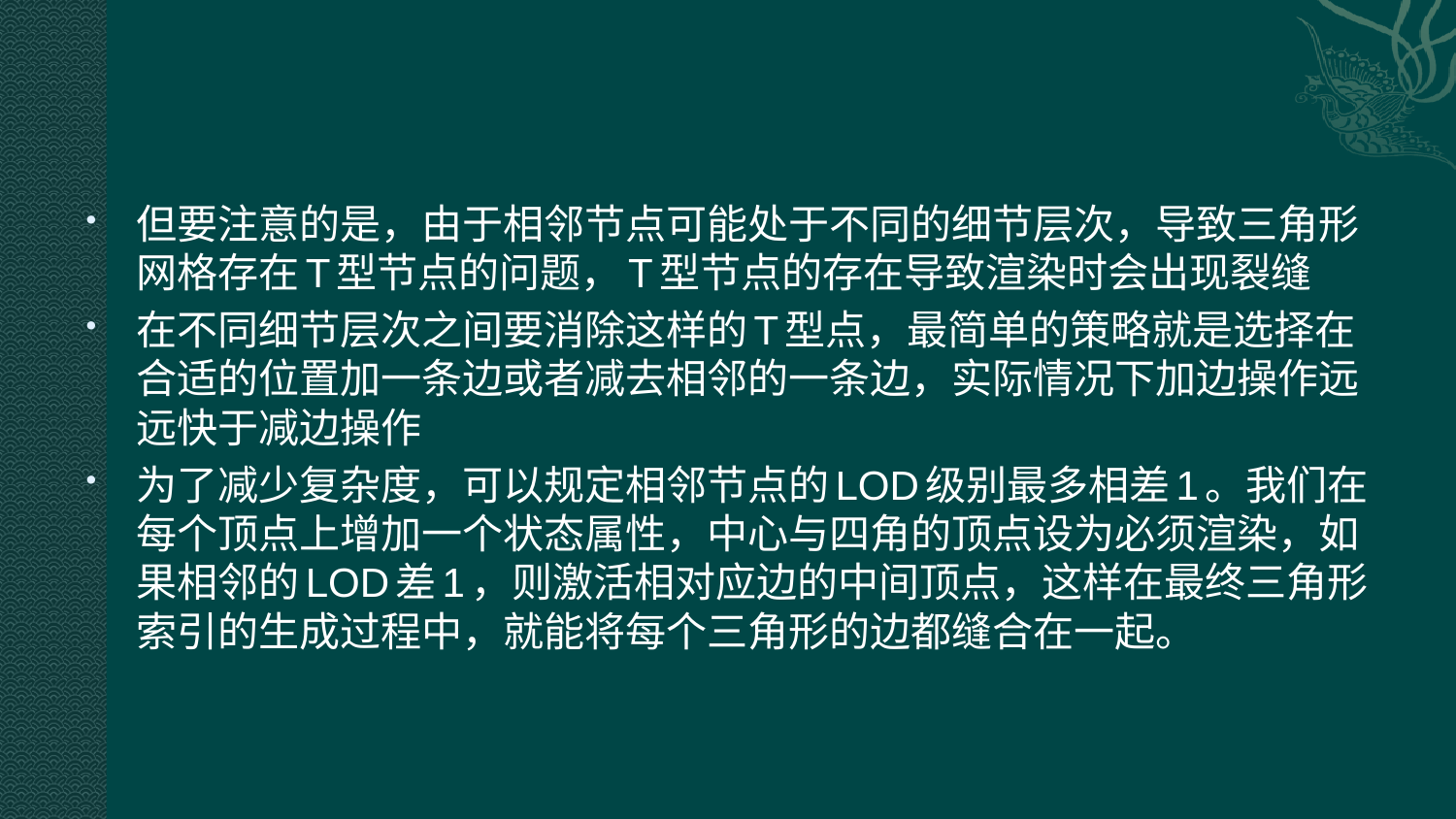

#
但要注意的是，由于相邻节点可能处于不同的细节层次，导致三角形网格存在T型节点的问题，T型节点的存在导致渲染时会出现裂缝
在不同细节层次之间要消除这样的T型点，最简单的策略就是选择在合适的位置加一条边或者减去相邻的一条边，实际情况下加边操作远远快于减边操作
为了减少复杂度，可以规定相邻节点的LOD级别最多相差1。我们在每个顶点上增加一个状态属性，中心与四角的顶点设为必须渲染，如果相邻的LOD差1，则激活相对应边的中间顶点，这样在最终三角形索引的生成过程中，就能将每个三角形的边都缝合在一起。